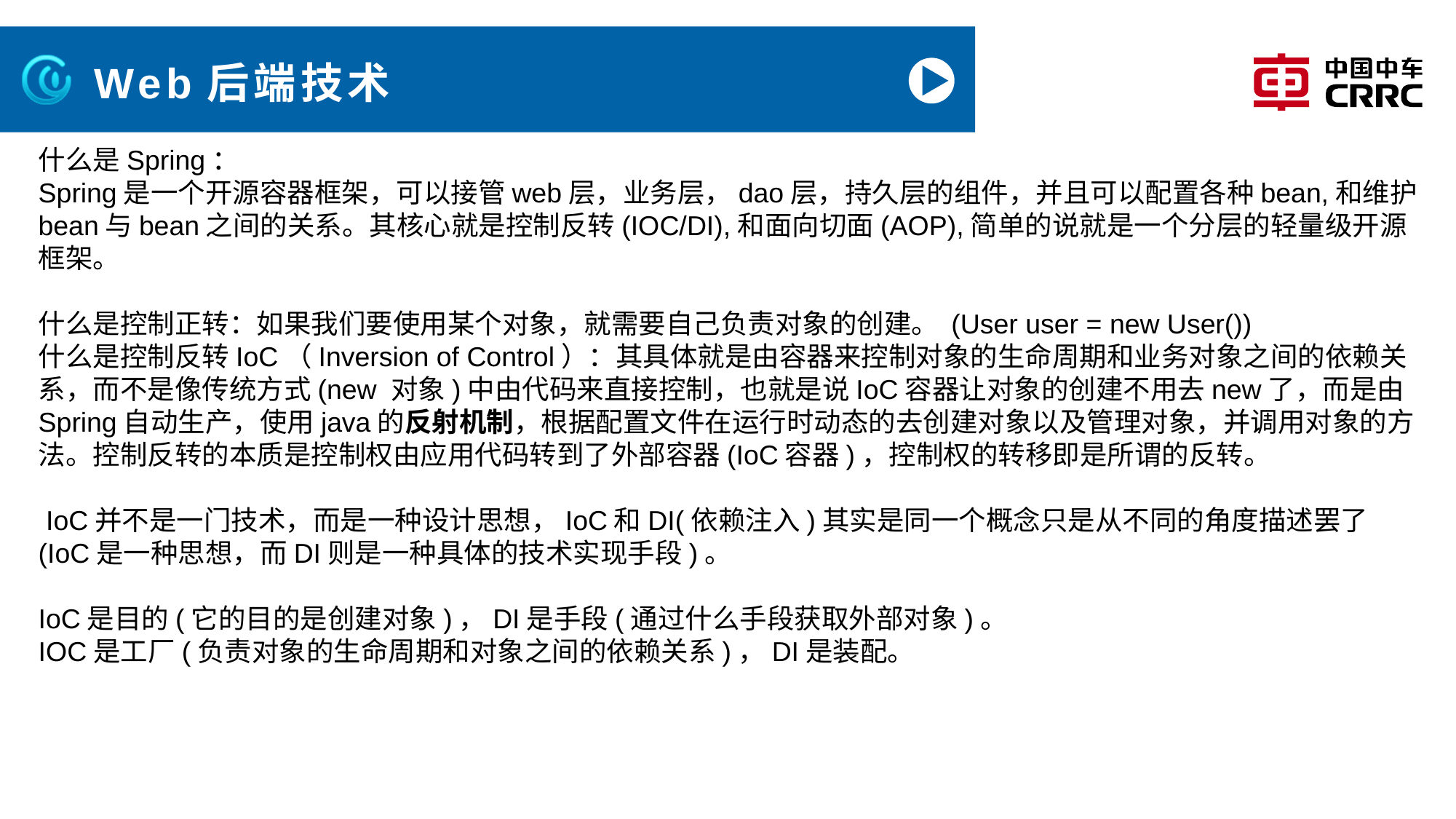

# Web后端技术
什么是Spring：
Spring是一个开源容器框架，可以接管web层，业务层，dao层，持久层的组件，并且可以配置各种bean,和维护bean与bean之间的关系。其核心就是控制反转(IOC/DI),和面向切面(AOP),简单的说就是一个分层的轻量级开源框架。

什么是控制正转：如果我们要使用某个对象，就需要自己负责对象的创建。 (User user = new User())
什么是控制反转IoC（Inversion of Control）：其具体就是由容器来控制对象的生命周期和业务对象之间的依赖关系，而不是像传统方式(new 对象)中由代码来直接控制，也就是说IoC容器让对象的创建不用去new了，而是由Spring自动生产，使用java的反射机制，根据配置文件在运行时动态的去创建对象以及管理对象，并调用对象的方法。控制反转的本质是控制权由应用代码转到了外部容器(IoC容器)，控制权的转移即是所谓的反转。

 IoC并不是一门技术，而是一种设计思想，IoC和DI(依赖注入)其实是同一个概念只是从不同的角度描述罢了(IoC是一种思想，而DI则是一种具体的技术实现手段)。

IoC是目的(它的目的是创建对象)，DI是手段(通过什么手段获取外部对象)。
IOC是工厂(负责对象的生命周期和对象之间的依赖关系)，DI是装配。

66